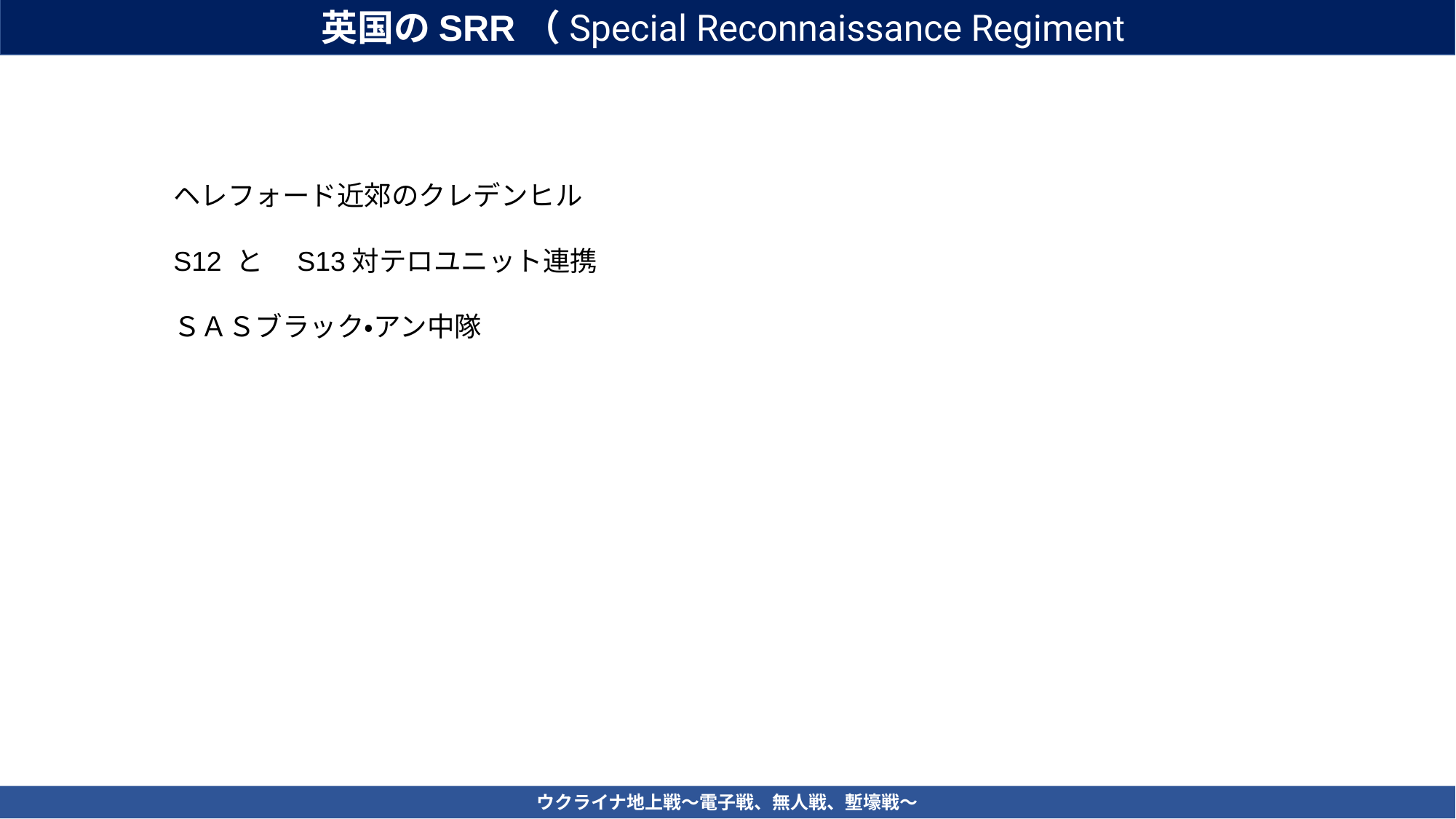

英国のSRR（Special Reconnaissance Regiment
ヘレフォード近郊のクレデンヒル

S12 と　S13対テロユニット連携

ＳＡＳブラック・アン中隊
ウクライナ地上戦～電子戦、無人戦、塹壕戦～